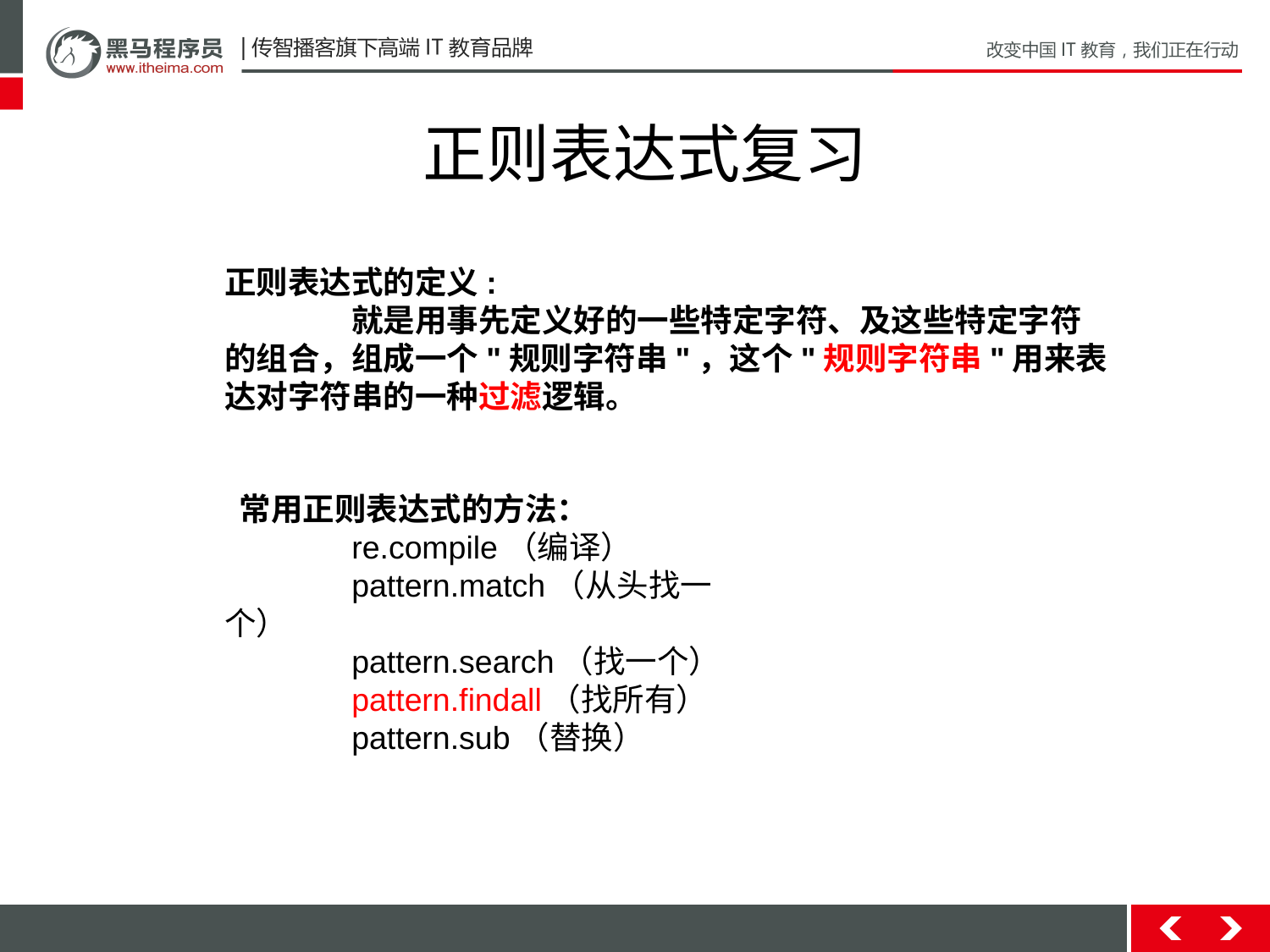

# 正则表达式复习
正则表达式的定义:
	就是用事先定义好的一些特定字符、及这些特定字符的组合，组成一个"规则字符串"，这个"规则字符串"用来表达对字符串的一种过滤逻辑。
 常用正则表达式的方法：
	re.compile（编译）
	pattern.match（从头找一个）
	pattern.search（找一个）
	pattern.findall（找所有）
	pattern.sub（替换）